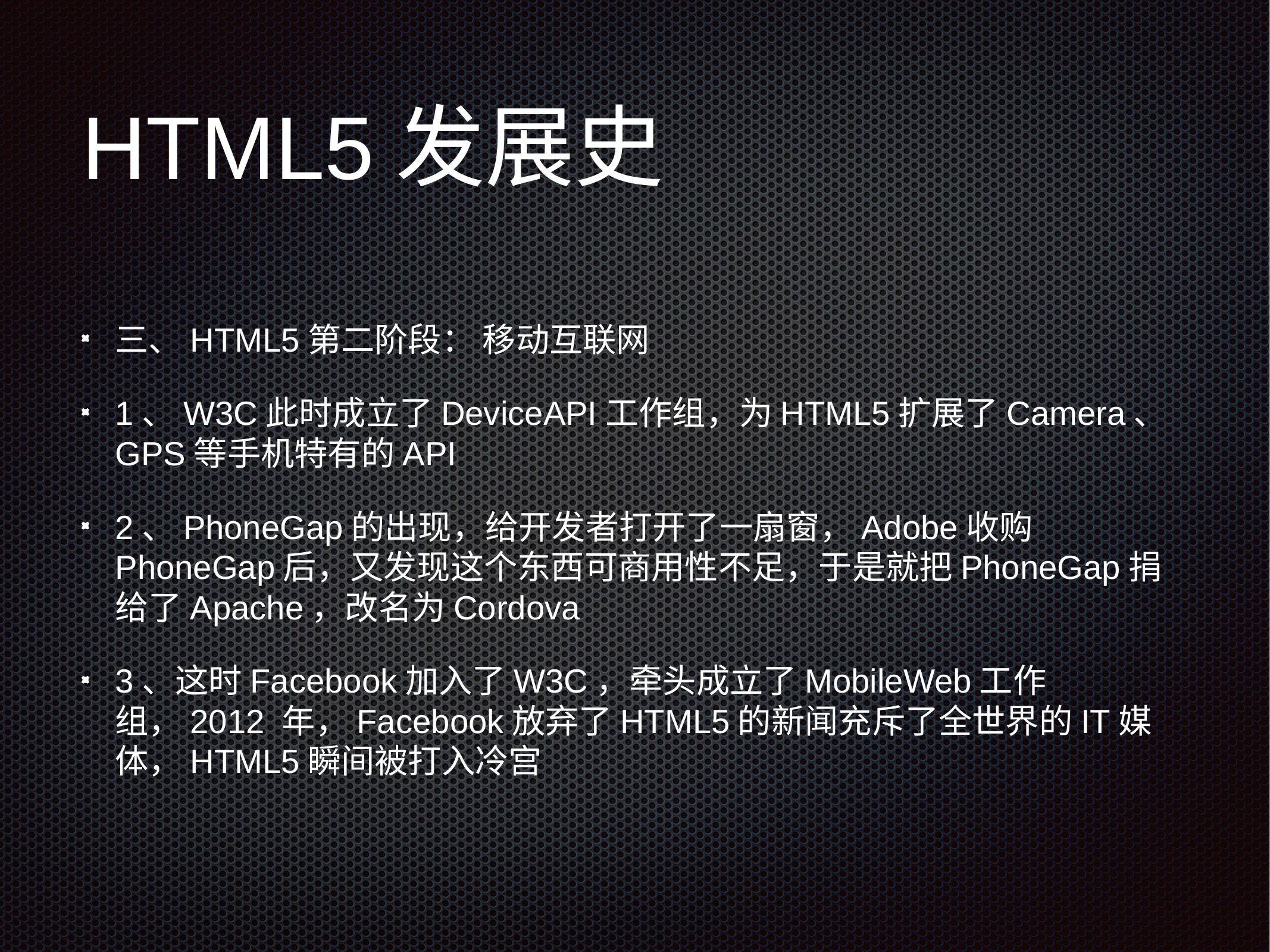

# HTML5发展史
三、HTML5第二阶段： 移动互联网
1、W3C此时成立了DeviceAPI工作组，为HTML5扩展了Camera、GPS等手机特有的API
2、PhoneGap的出现，给开发者打开了一扇窗，Adobe收购PhoneGap后，又发现这个东西可商用性不足，于是就把PhoneGap捐给了Apache，改名为Cordova
3、这时Facebook加入了W3C，牵头成立了MobileWeb工作组，2012 年，Facebook放弃了HTML5的新闻充斥了全世界的IT媒体，HTML5瞬间被打入冷宫